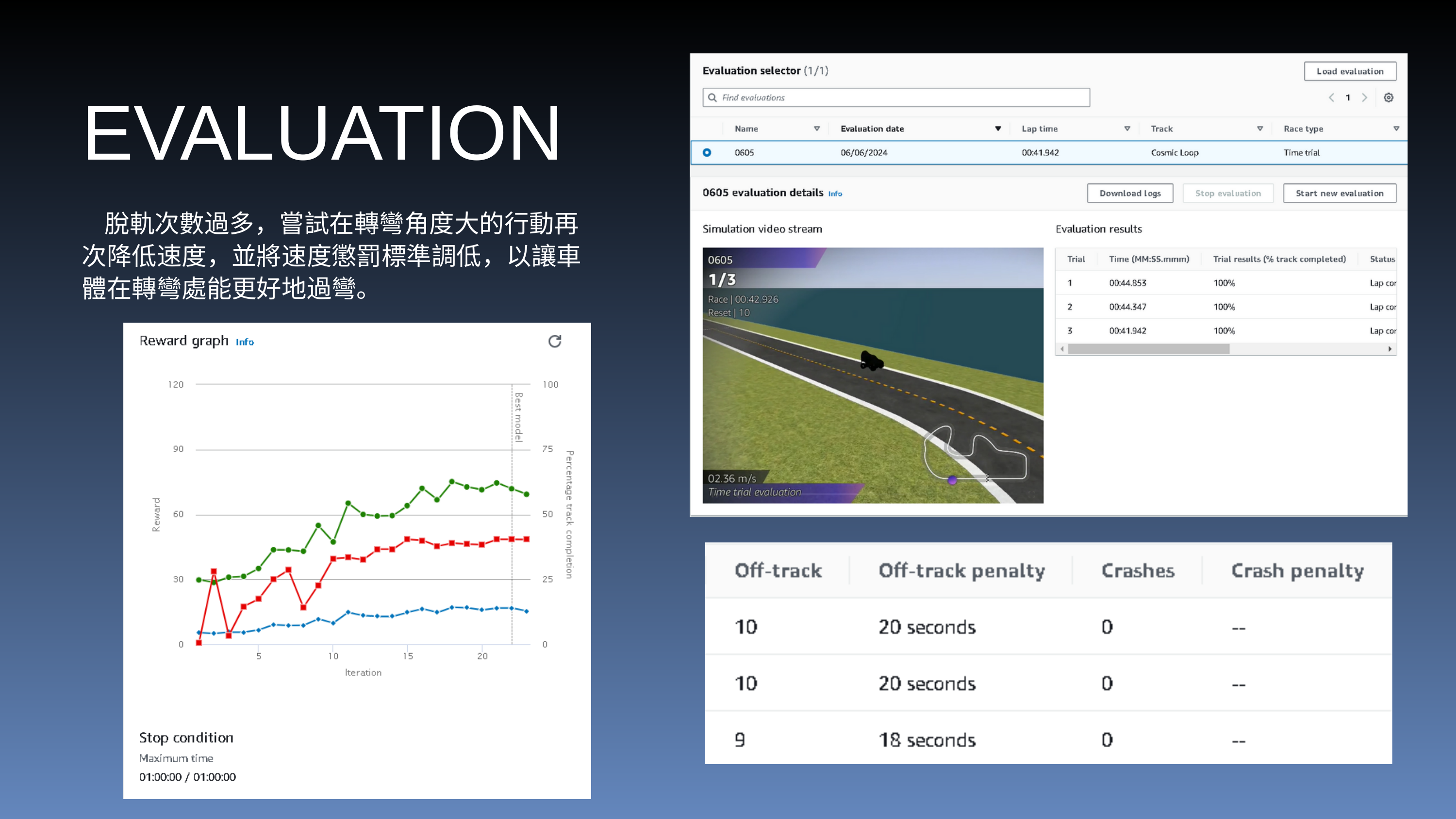

EVALUATION
   脫軌次數過多，嘗試在轉彎角度大的行動再次降低速度，並將速度懲罰標準調低，以讓車體在轉彎處能更好地過彎。